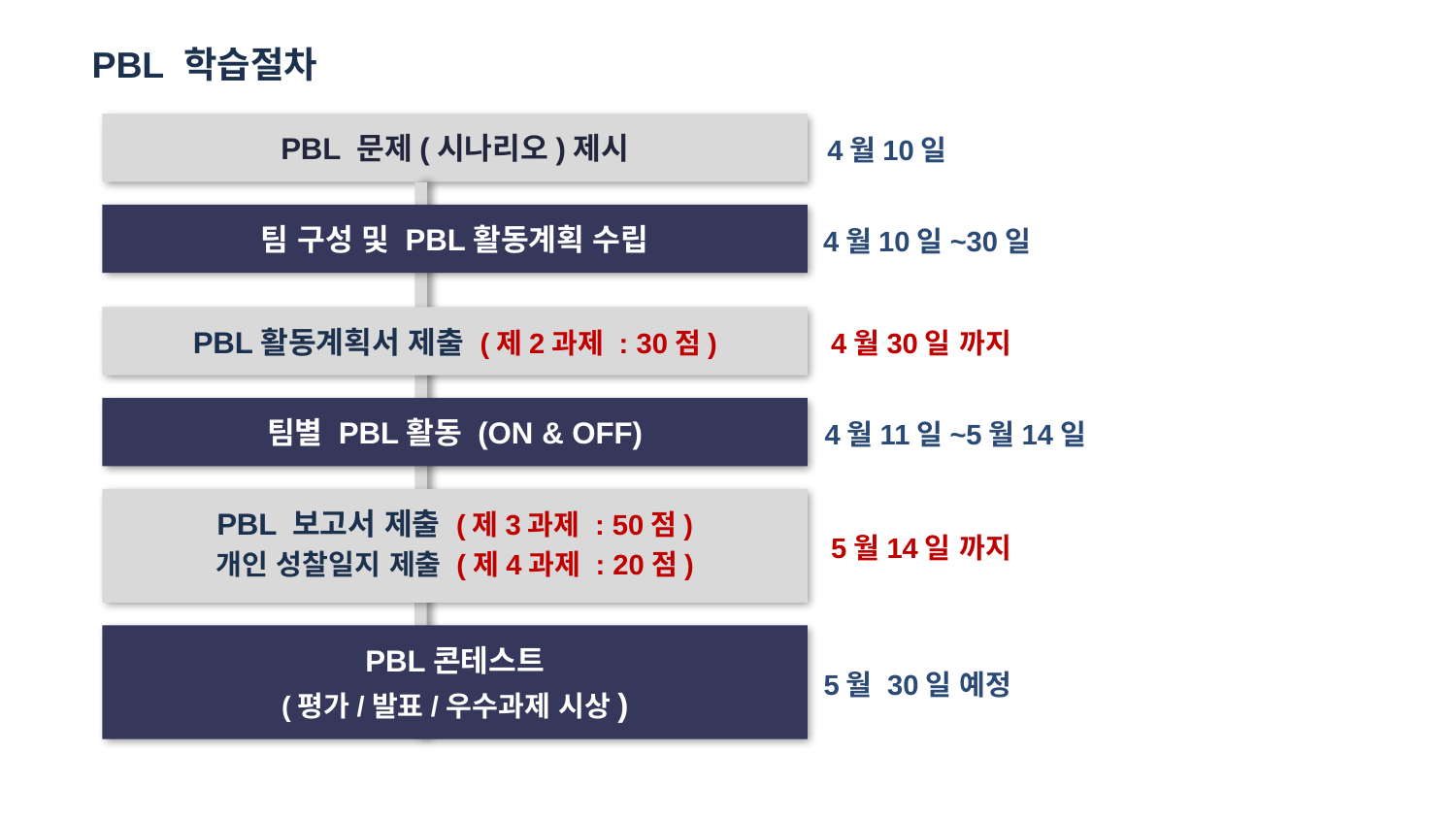

PBL 학습절차
PBL 문제(시나리오)제시
4월10일
팀 구성 및 PBL활동계획 수립
4월10일~30일
PBL활동계획서 제출 (제2과제 : 30점)
4월30일 까지
팀별 PBL활동 (ON & OFF)
4월11일~5월14일

PBL 보고서 제출 (제3과제 : 50점)
개인 성찰일지 제출 (제4과제 : 20점)

5월14일 까지
PBL콘테스트
(평가/발표/우수과제 시상)
  5월 30일 예정